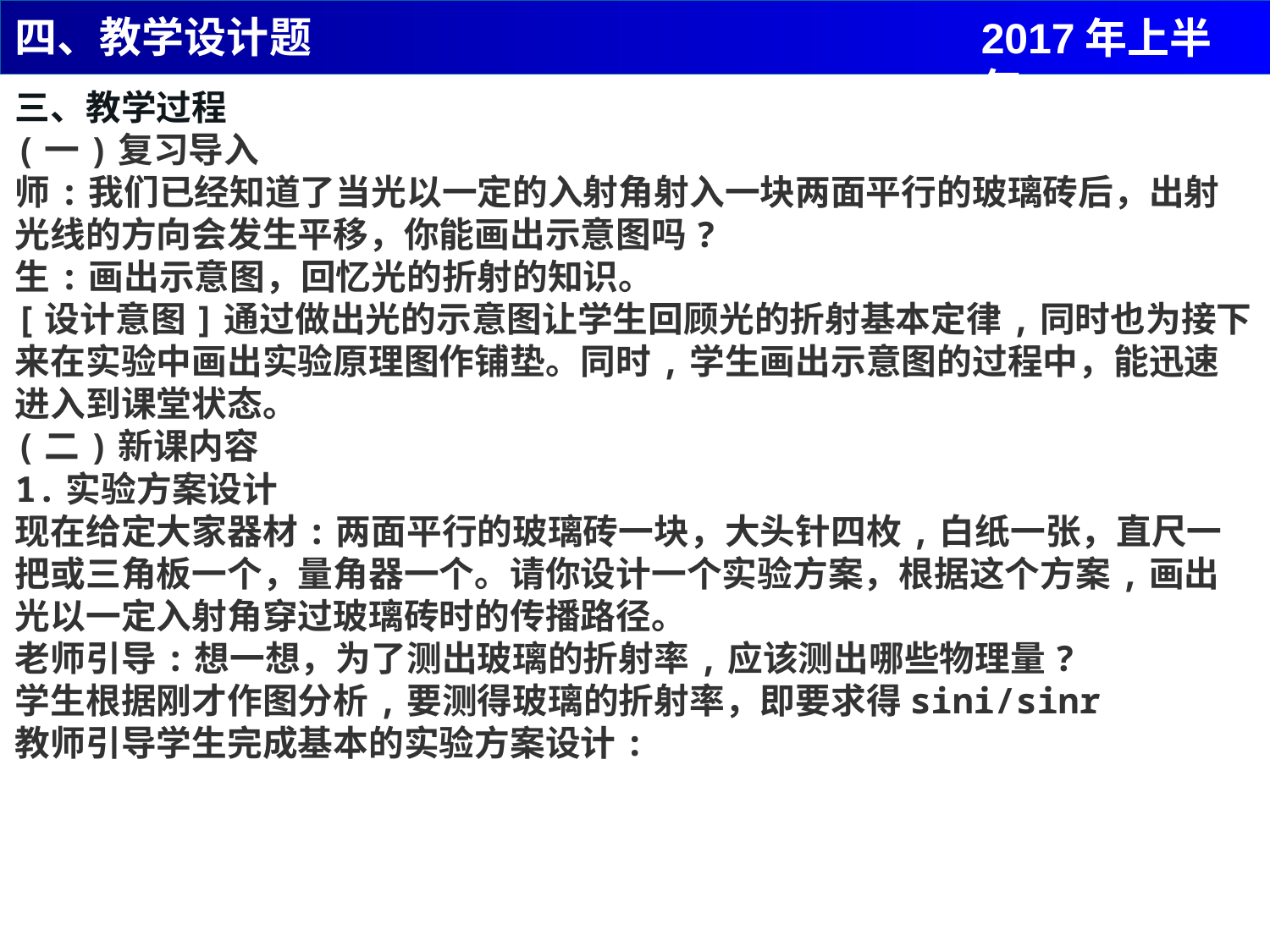

四、教学设计题
2017年上半年
三、教学过程
(一)复习导入
师:我们已经知道了当光以一定的入射角射入一块两面平行的玻璃砖后，出射光线的方向会发生平移，你能画出示意图吗?
生:画出示意图，回忆光的折射的知识。
[设计意图]通过做出光的示意图让学生回顾光的折射基本定律,同时也为接下来在实验中画出实验原理图作铺垫。同时,学生画出示意图的过程中，能迅速进入到课堂状态。
(二)新课内容
1.实验方案设计
现在给定大家器材:两面平行的玻璃砖一块，大头针四枚,白纸一张，直尺一把或三角板一个，量角器一个。请你设计一个实验方案，根据这个方案,画出光以一定入射角穿过玻璃砖时的传播路径。
老师引导:想一想，为了测出玻璃的折射率,应该测出哪些物理量?
学生根据刚才作图分析,要测得玻璃的折射率，即要求得sini/sinr
教师引导学生完成基本的实验方案设计: